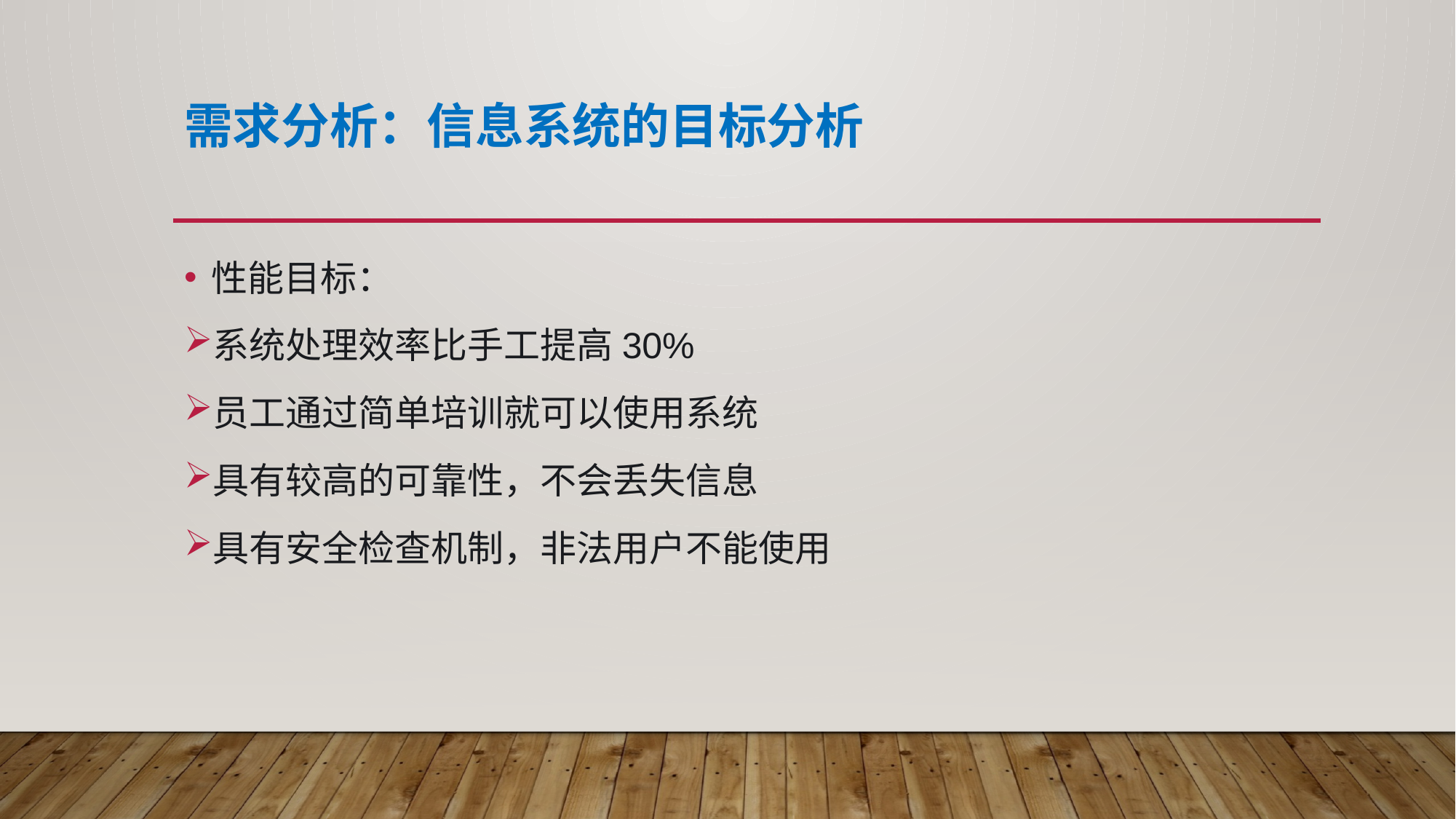

# 需求分析：信息系统的目标分析
性能目标：
系统处理效率比手工提高30%
员工通过简单培训就可以使用系统
具有较高的可靠性，不会丢失信息
具有安全检查机制，非法用户不能使用